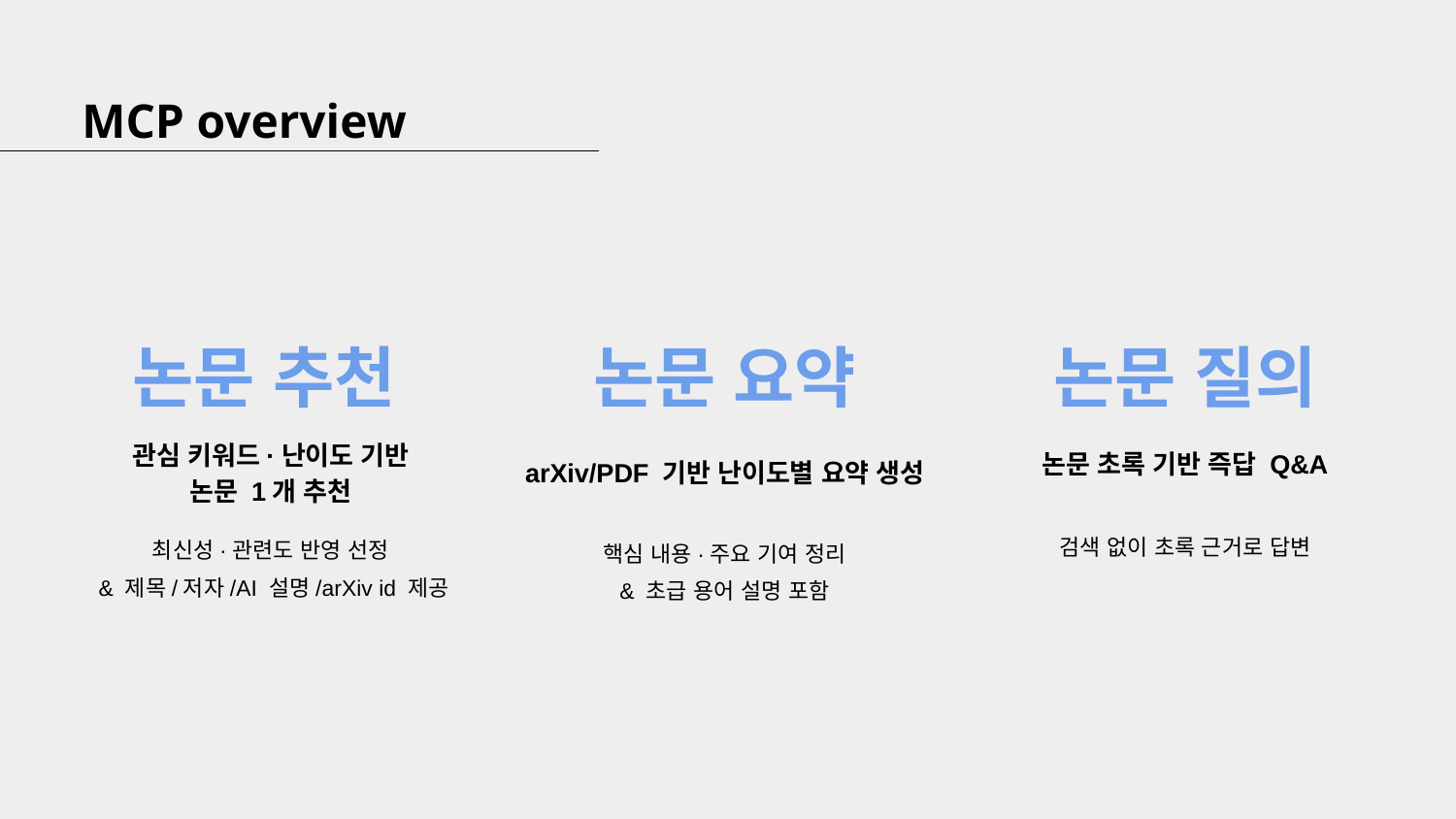

MCP overview
논문 질의
논문 추천
논문 요약

관심 키워드·난이도 기반
논문 1개 추천
arXiv/PDF 기반 난이도별 요약 생성
논문 초록 기반 즉답 Q&A
최신성·관련도 반영 선정
 & 제목/저자/AI 설명/arXiv id 제공
검색 없이 초록 근거로 답변
핵심 내용·주요 기여 정리
& 초급 용어 설명 포함